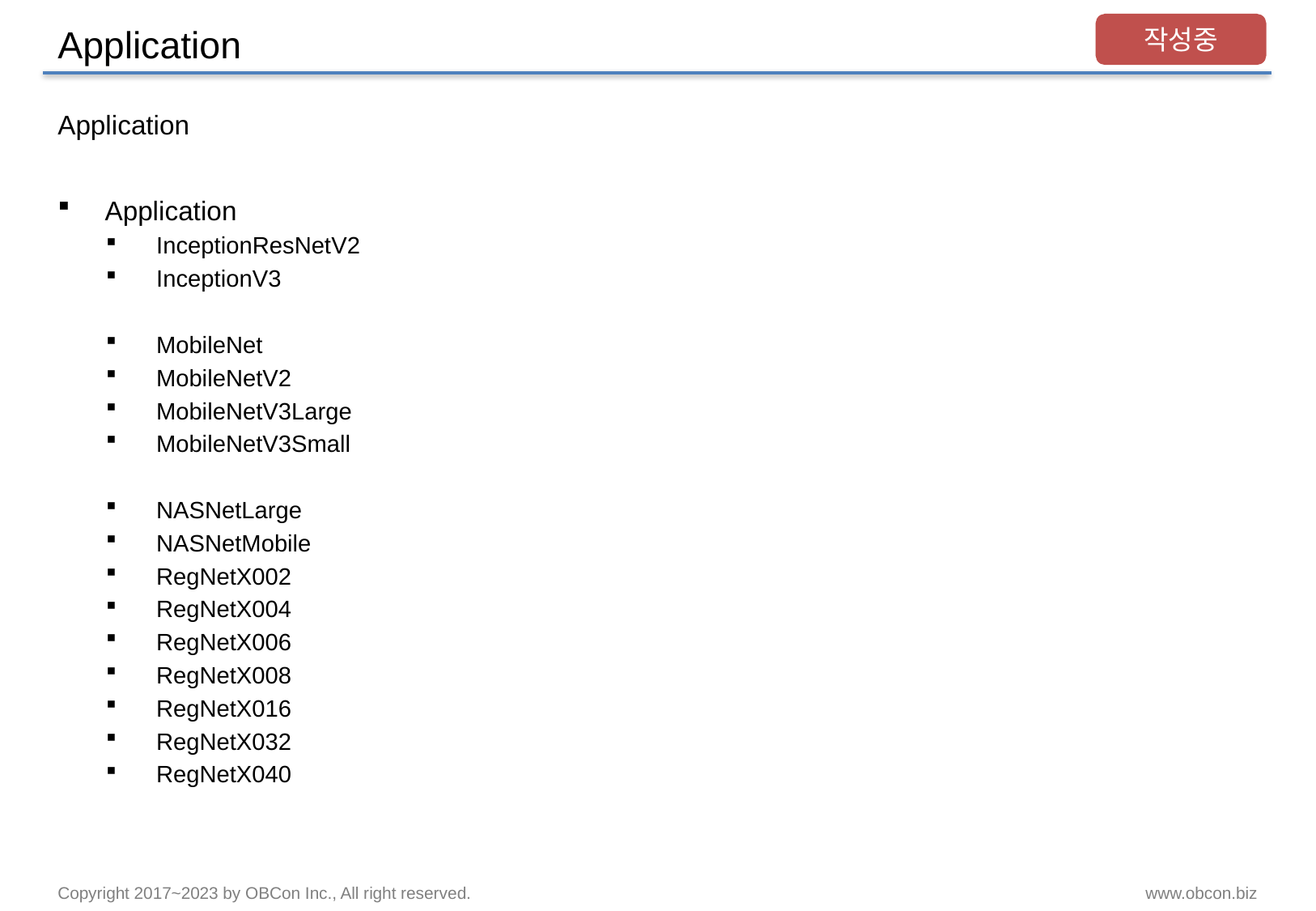

# Application
작성중
Application
Application
InceptionResNetV2
InceptionV3

MobileNet
MobileNetV2
MobileNetV3Large
MobileNetV3Small

NASNetLarge
NASNetMobile
RegNetX002
RegNetX004
RegNetX006
RegNetX008
RegNetX016
RegNetX032
RegNetX040